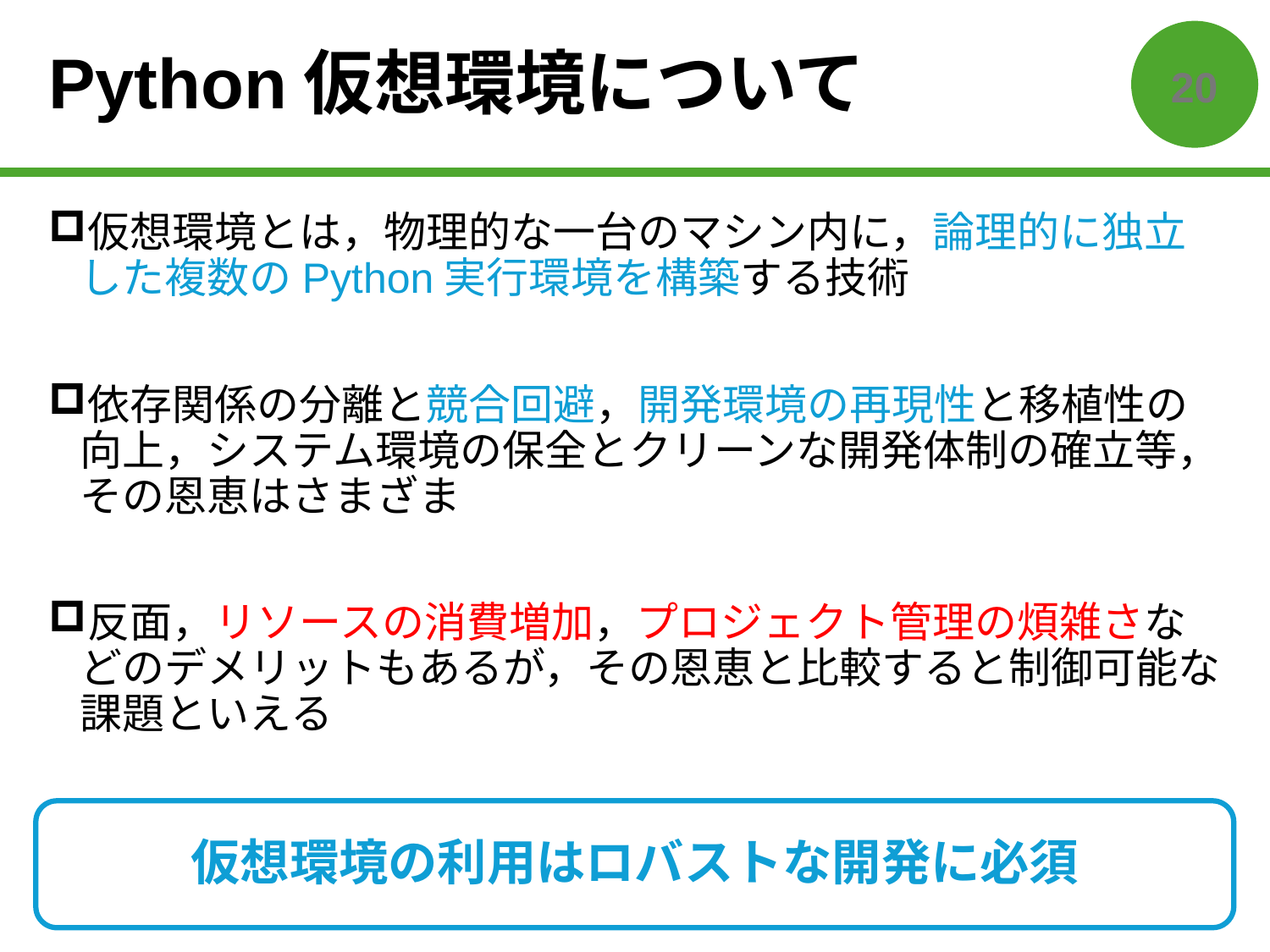

# Python仮想環境について
20
仮想環境とは，物理的な一台のマシン内に，論理的に独立した複数のPython実行環境を構築する技術

依存関係の分離と競合回避，開発環境の再現性と移植性の向上，システム環境の保全とクリーンな開発体制の確立等，その恩恵はさまざま

反面，リソースの消費増加，プロジェクト管理の煩雑さなどのデメリットもあるが，その恩恵と比較すると制御可能な課題といえる
仮想環境の利用はロバストな開発に必須